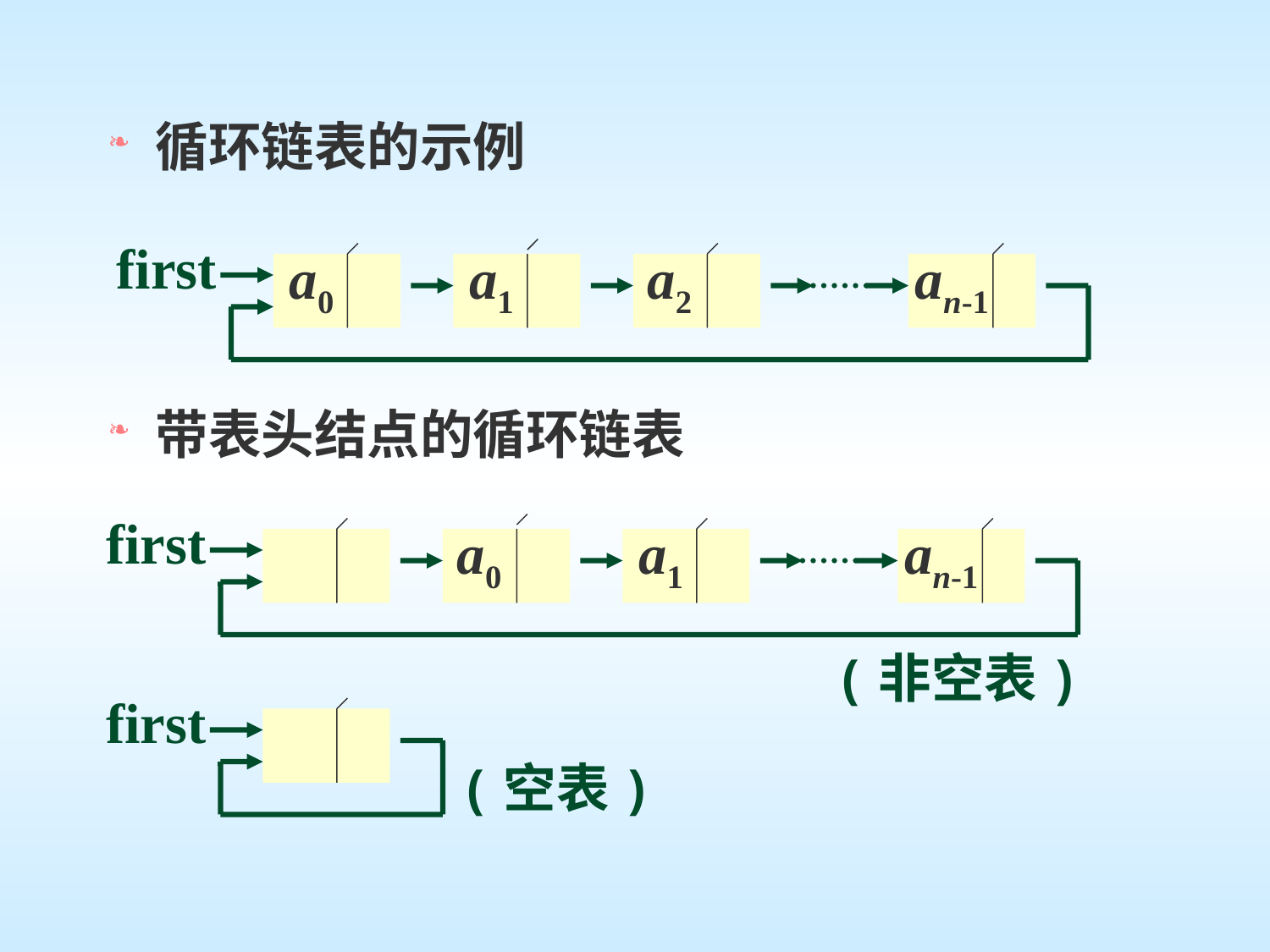

循环链表的示例

带表头结点的循环链表
first
a0
a1
a2
an-1

first
a0
a1
an-1

(非空表)
first

(空表)